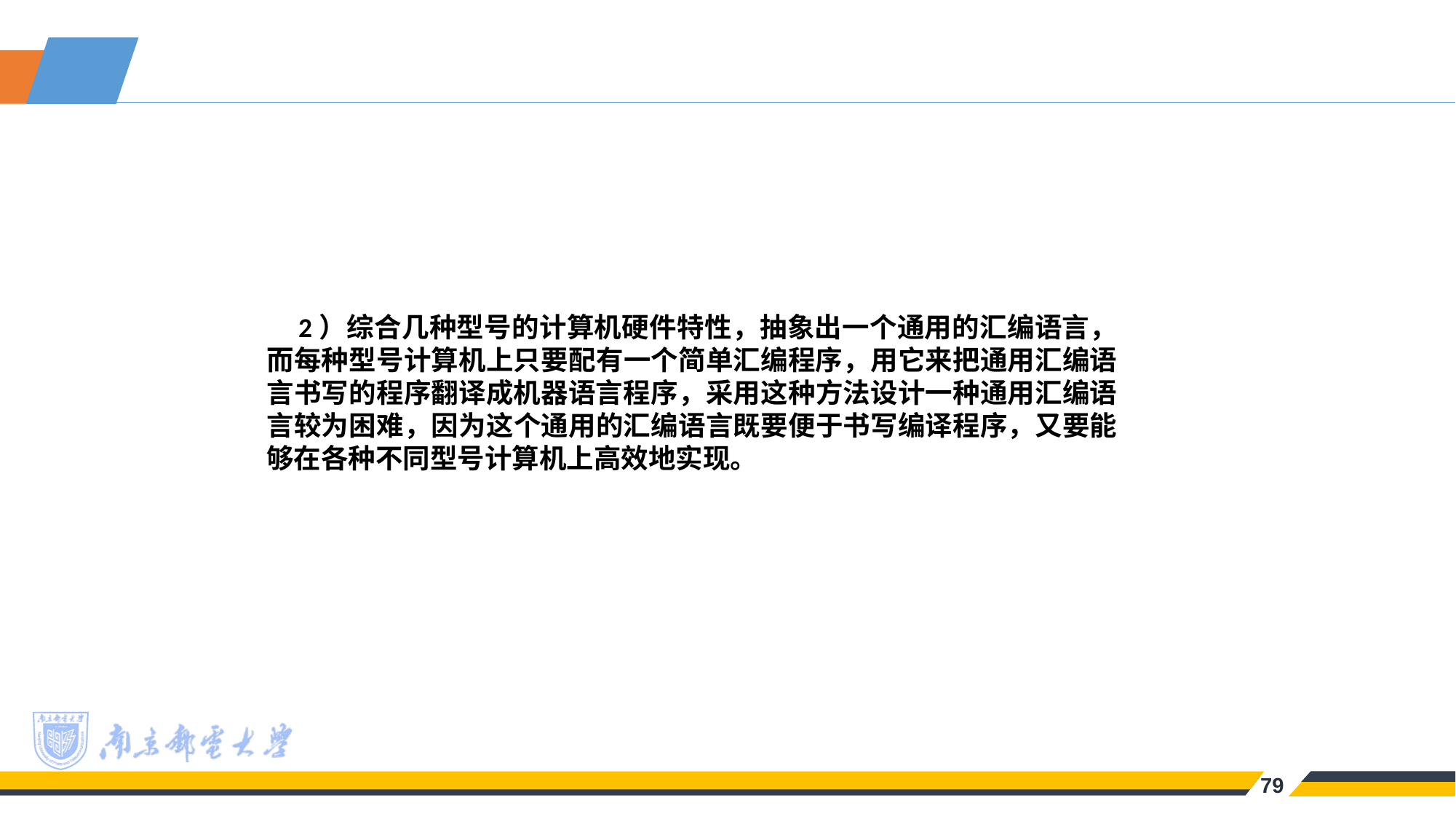

2）综合几种型号的计算机硬件特性，抽象出一个通用的汇编语言，而每种型号计算机上只要配有一个简单汇编程序，用它来把通用汇编语言书写的程序翻译成机器语言程序，采用这种方法设计一种通用汇编语言较为困难，因为这个通用的汇编语言既要便于书写编译程序，又要能够在各种不同型号计算机上高效地实现。
79